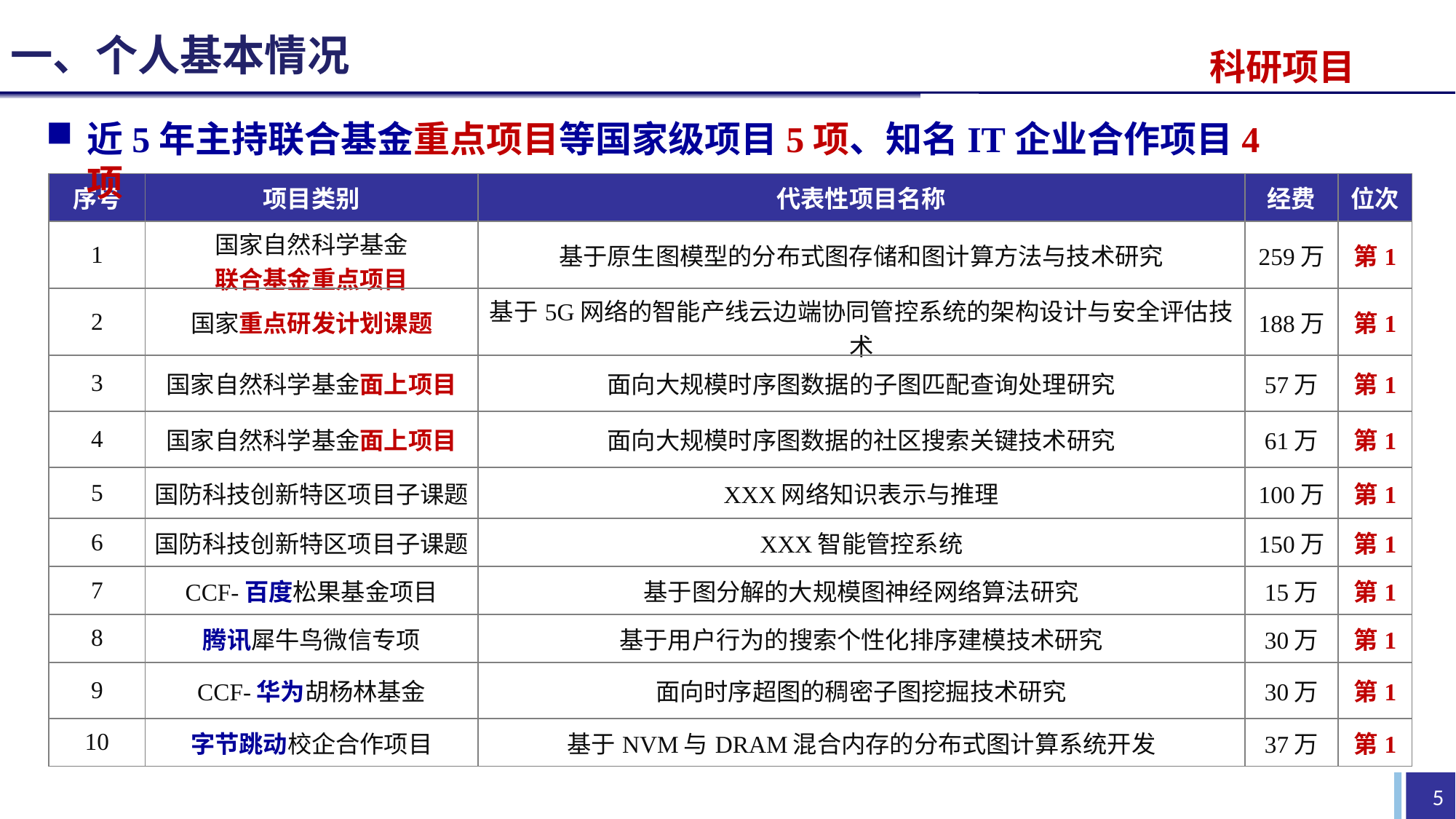

一、个人基本情况
科研项目
近5年主持联合基金重点项目等国家级项目5项、知名IT企业合作项目4项
| 序号 | 项目类别 | 代表性项目名称 | 经费 | 位次 |
| --- | --- | --- | --- | --- |
| 1 | 国家自然科学基金 联合基金重点项目 | 基于原生图模型的分布式图存储和图计算方法与技术研究 | 259万 | 第1 |
| 2 | 国家重点研发计划课题 | 基于5G网络的智能产线云边端协同管控系统的架构设计与安全评估技术 | 188万 | 第1 |
| 3 | 国家自然科学基金面上项目 | 面向大规模时序图数据的子图匹配查询处理研究 | 57万 | 第1 |
| 4 | 国家自然科学基金面上项目 | 面向大规模时序图数据的社区搜索关键技术研究 | 61万 | 第1 |
| 5 | 国防科技创新特区项目子课题 | XXX网络知识表示与推理 | 100万 | 第1 |
| 6 | 国防科技创新特区项目子课题 | XXX智能管控系统 | 150万 | 第1 |
| 7 | CCF-百度松果基金项目 | 基于图分解的大规模图神经网络算法研究 | 15万 | 第1 |
| 8 | 腾讯犀牛鸟微信专项 | 基于用户行为的搜索个性化排序建模技术研究 | 30万 | 第1 |
| 9 | CCF-华为胡杨林基金 | 面向时序超图的稠密子图挖掘技术研究 | 30万 | 第1 |
| 10 | 字节跳动校企合作项目 | 基于NVM与DRAM混合内存的分布式图计算系统开发 | 37万 | 第1 |
5